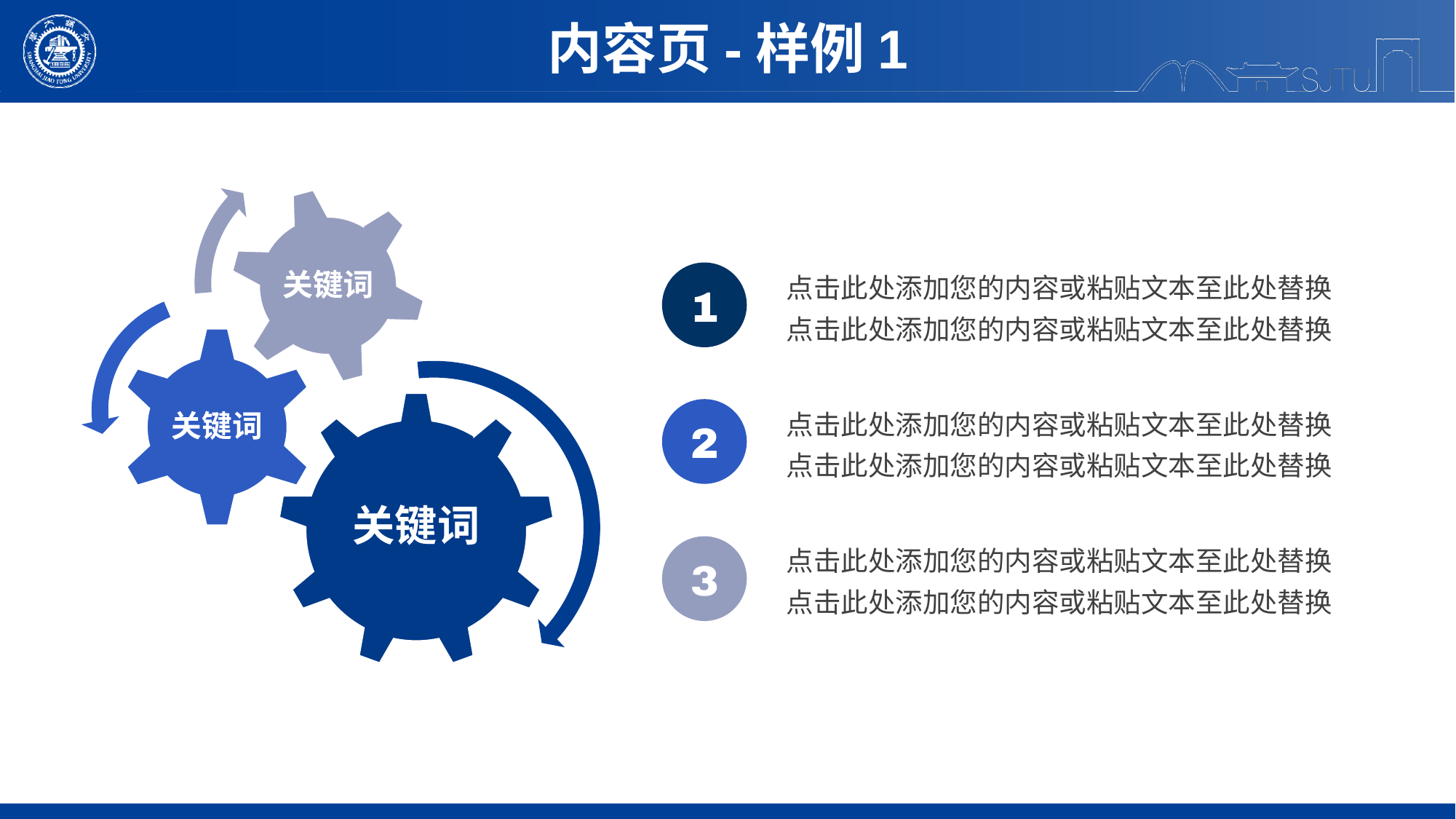

内容页-样例1
关键词
关键词
关键词
点击此处添加您的内容或粘贴文本至此处替换
点击此处添加您的内容或粘贴文本至此处替换
1
点击此处添加您的内容或粘贴文本至此处替换
点击此处添加您的内容或粘贴文本至此处替换
2
点击此处添加您的内容或粘贴文本至此处替换
点击此处添加您的内容或粘贴文本至此处替换
3